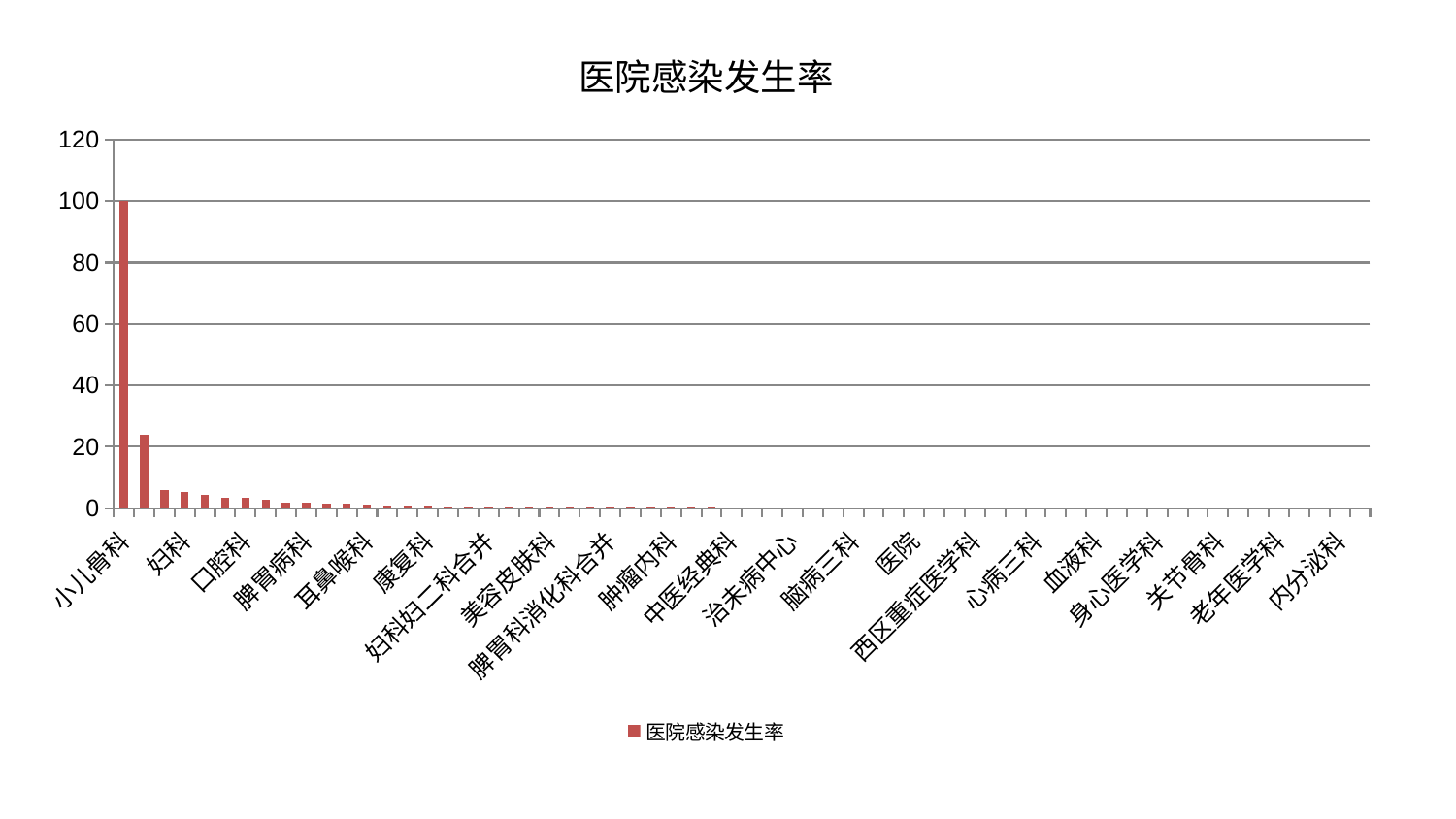

### Chart: 医院感染发生率

| Category | 医院感染发生率 |
|---|---|
| 小儿骨科 | 100.0 |
| 重症医学科 | 23.937536354446703 |
| 脊柱骨科 | 6.026714134667997 |
| 妇科 | 5.3649508714034475 |
| 综合内科 | 4.38083820830303 |
| 肛肠科 | 3.517418381417462 |
| 口腔科 | 3.3251418018530976 |
| 心病二科 | 2.7981511418602265 |
| 东区重症医学科 | 1.8318737710223274 |
| 脾胃病科 | 1.7241780030683116 |
| 男科 | 1.4797601632511643 |
| 神经外科 | 1.4617246520126743 |
| 耳鼻喉科 | 1.3305693408150925 |
| 肝胆外科 | 1.0143734087125729 |
| 脑病二科 | 0.9588792644068768 |
| 康复科 | 0.7777554968274256 |
| 微创骨科 | 0.7198842049129407 |
| 产科 | 0.6838378431526968 |
| 妇科妇二科合并 | 0.6311966081207063 |
| 运动损伤骨科 | 0.6201009689855834 |
| 脑病一科 | 0.614878580831427 |
| 美容皮肤科 | 0.6035072585184091 |
| 普通外科 | 0.5743067706268882 |
| 眼科 | 0.5386225254755228 |
| 脾胃科消化科合并 | 0.4869911728047846 |
| 消化内科 | 0.4778583573195827 |
| 肾脏内科 | 0.4700921154350293 |
| 肿瘤内科 | 0.46653760142024675 |
| 儿科 | 0.4580915567874824 |
| 东区肾病科 | 0.42669700528952353 |
| 中医经典科 | 0.39806934572162983 |
| 妇二科 | 0.39489394167742115 |
| 创伤骨科 | 0.38673993222372555 |
| 治未病中心 | 0.38382139164377777 |
| 肾病科 | 0.3613265038538294 |
| 小儿推拿科 | 0.3490487784206851 |
| 脑病三科 | 0.3444707774190853 |
| 心病一科 | 0.34070564267277914 |
| 推拿科 | 0.32591656090127197 |
| 医院 | 0.3174395642254729 |
| 风湿病科 | 0.31482725698752345 |
| 心病四科 | 0.3057009393220736 |
| 西区重症医学科 | 0.3028369196475614 |
| 显微骨科 | 0.29927304064219656 |
| 泌尿外科 | 0.29662017646401956 |
| 心病三科 | 0.28534243592438857 |
| 乳腺甲状腺外科 | 0.2695768367313144 |
| 胸外科 | 0.26656284542883535 |
| 血液科 | 0.26238683978182614 |
| 针灸科 | 0.2607770183805682 |
| 周围血管科 | 0.2556595732726175 |
| 身心医学科 | 0.25489253798363276 |
| 神经内科 | 0.25092194275081176 |
| 皮肤科 | 0.24669908858452214 |
| 关节骨科 | 0.24156293157979863 |
| 中医外治中心 | 0.22611010670031628 |
| 心血管内科 | 0.2229958403272445 |
| 老年医学科 | 0.21945958149322423 |
| 肝病科 | 0.21734315063483742 |
| 呼吸内科 | 0.2145734290081844 |
| 内分泌科 | 0.21434641331552648 |
| 骨科 | 0.2121583108578662 |
247